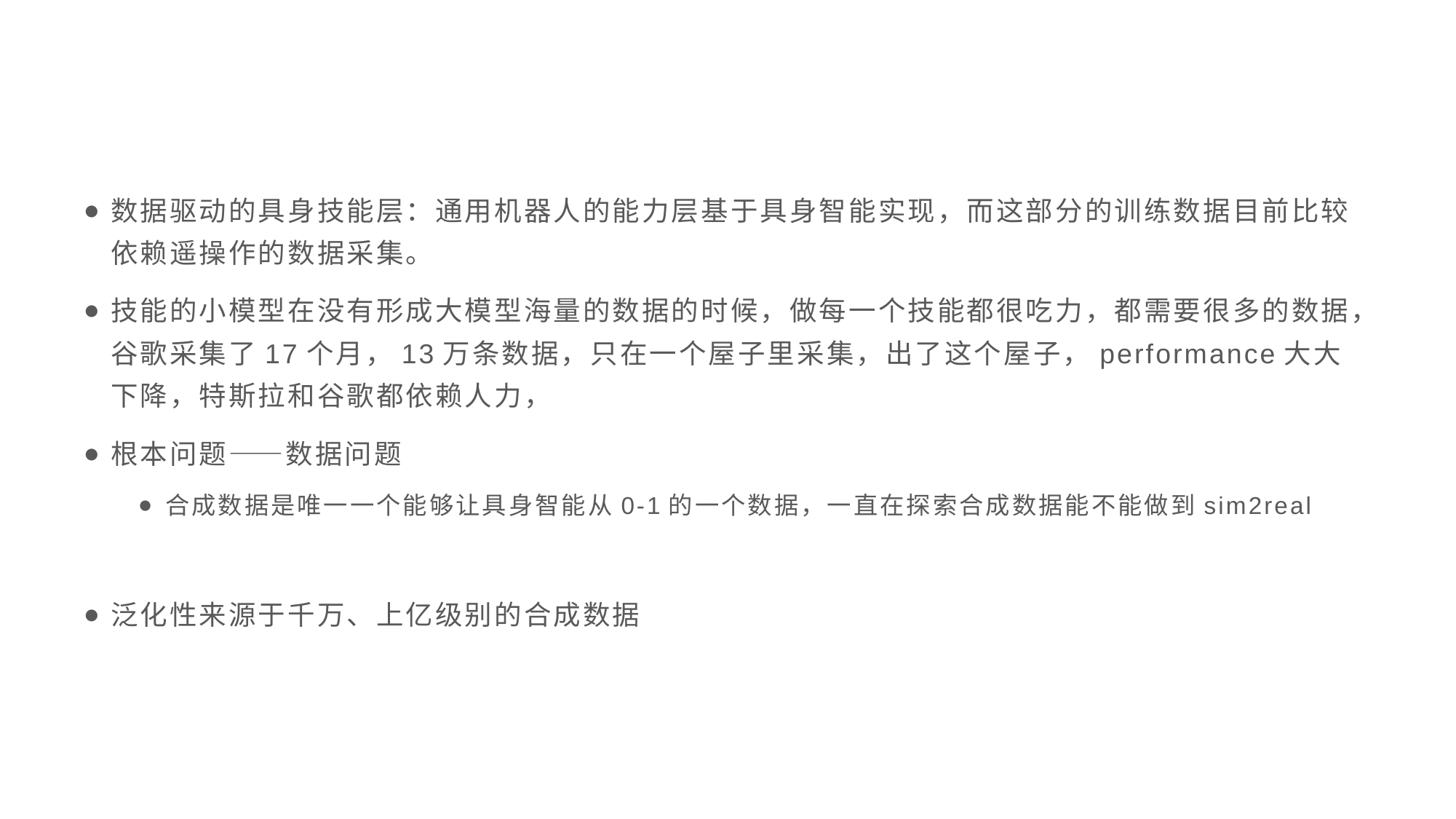

#
数据驱动的具身技能层：通用机器人的能力层基于具身智能实现，而这部分的训练数据目前比较依赖遥操作的数据采集。
技能的小模型在没有形成大模型海量的数据的时候，做每一个技能都很吃力，都需要很多的数据，谷歌采集了17个月，13万条数据，只在一个屋子里采集，出了这个屋子，performance大大下降，特斯拉和谷歌都依赖人力，
根本问题——数据问题
合成数据是唯一一个能够让具身智能从0-1的一个数据，一直在探索合成数据能不能做到sim2real

泛化性来源于千万、上亿级别的合成数据